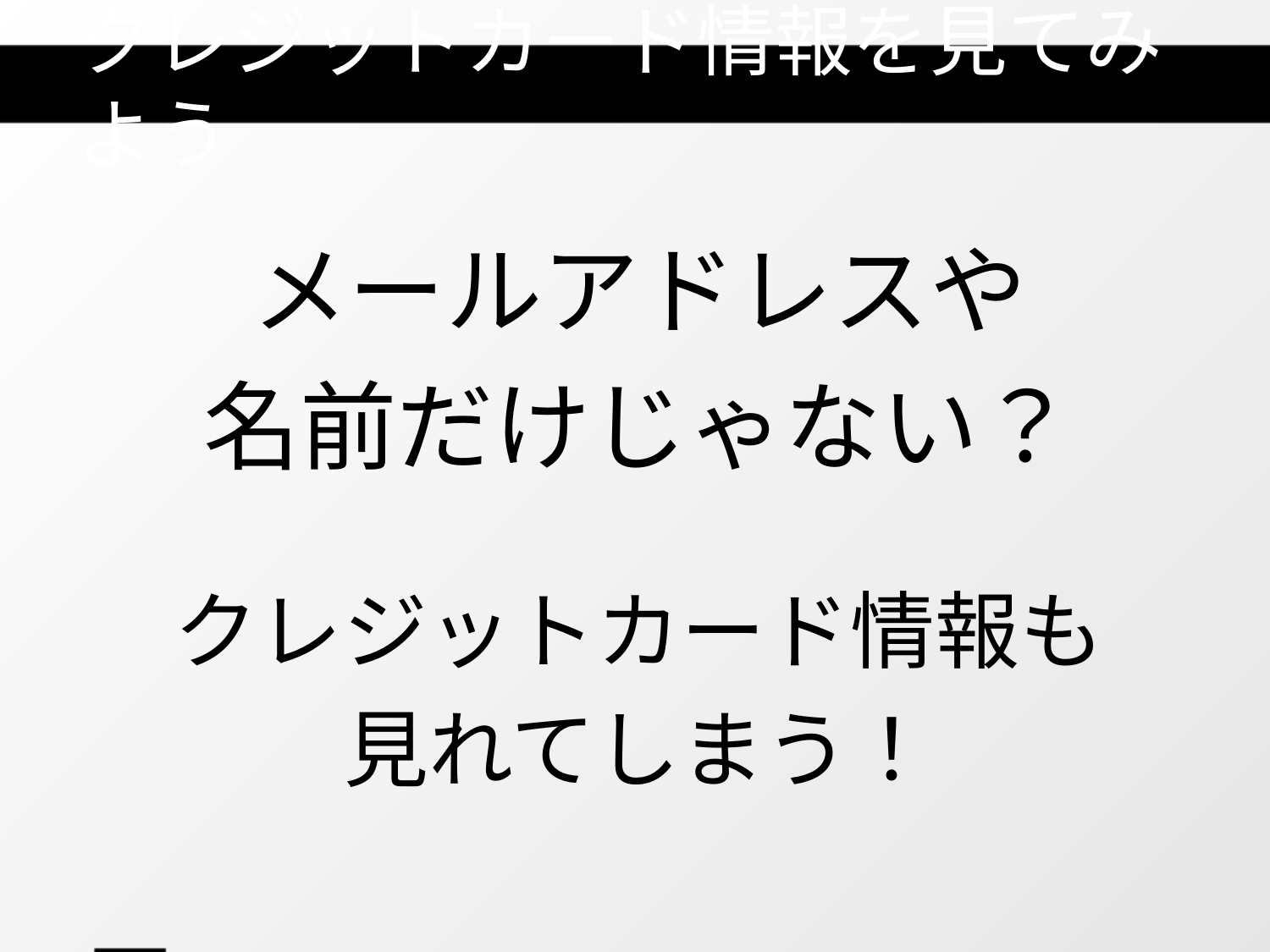

クレジットカード情報を見てみよう
メールアドレスや
名前だけじゃない？

クレジットカード情報も
見れてしまう！